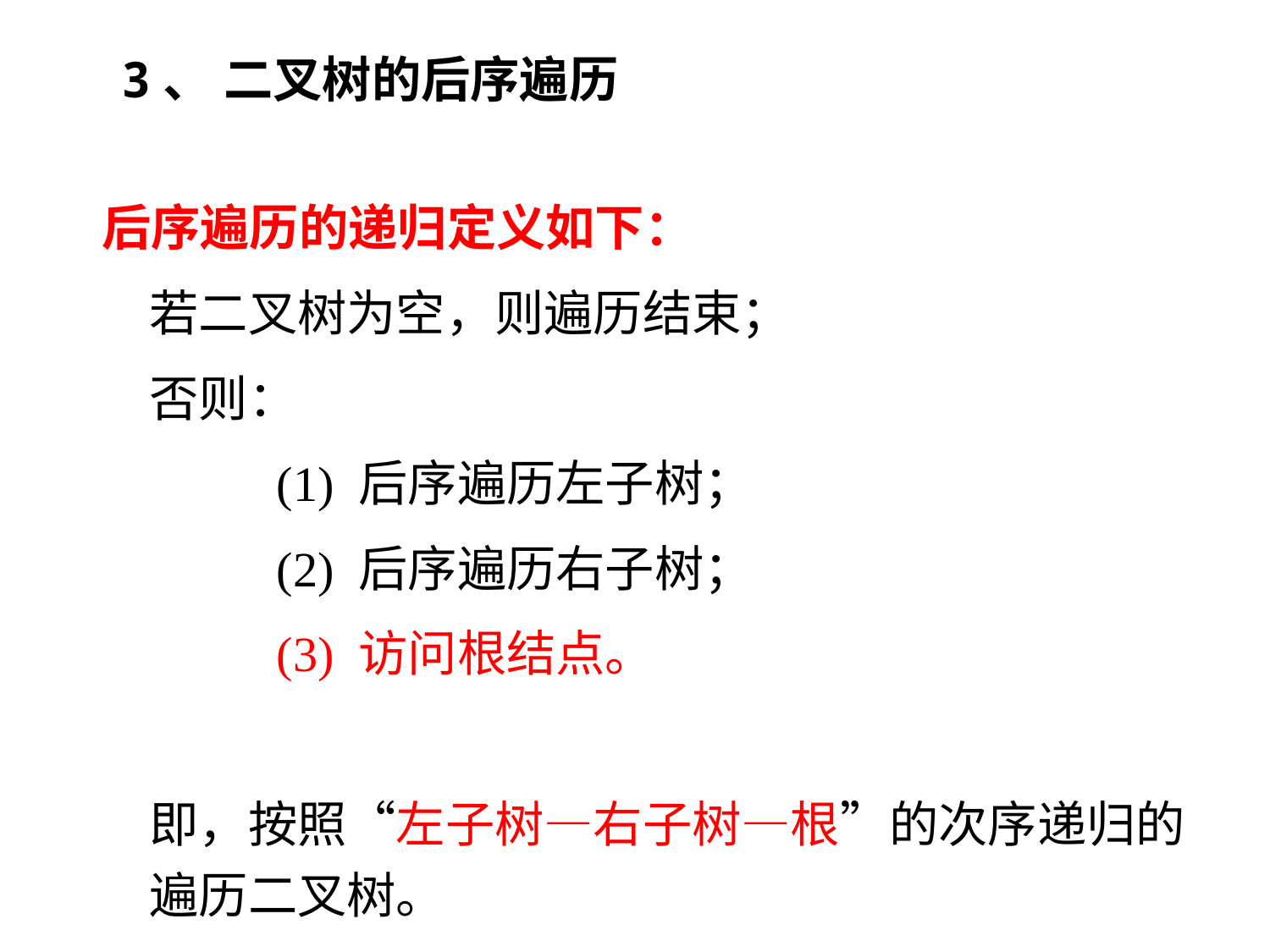

# 3、 二叉树的后序遍历
后序遍历的递归定义如下：
	若二叉树为空，则遍历结束；
	否则：
		(1) 后序遍历左子树；
		(2) 后序遍历右子树；
		(3) 访问根结点。

	即，按照“左子树—右子树—根”的次序递归的遍历二叉树。